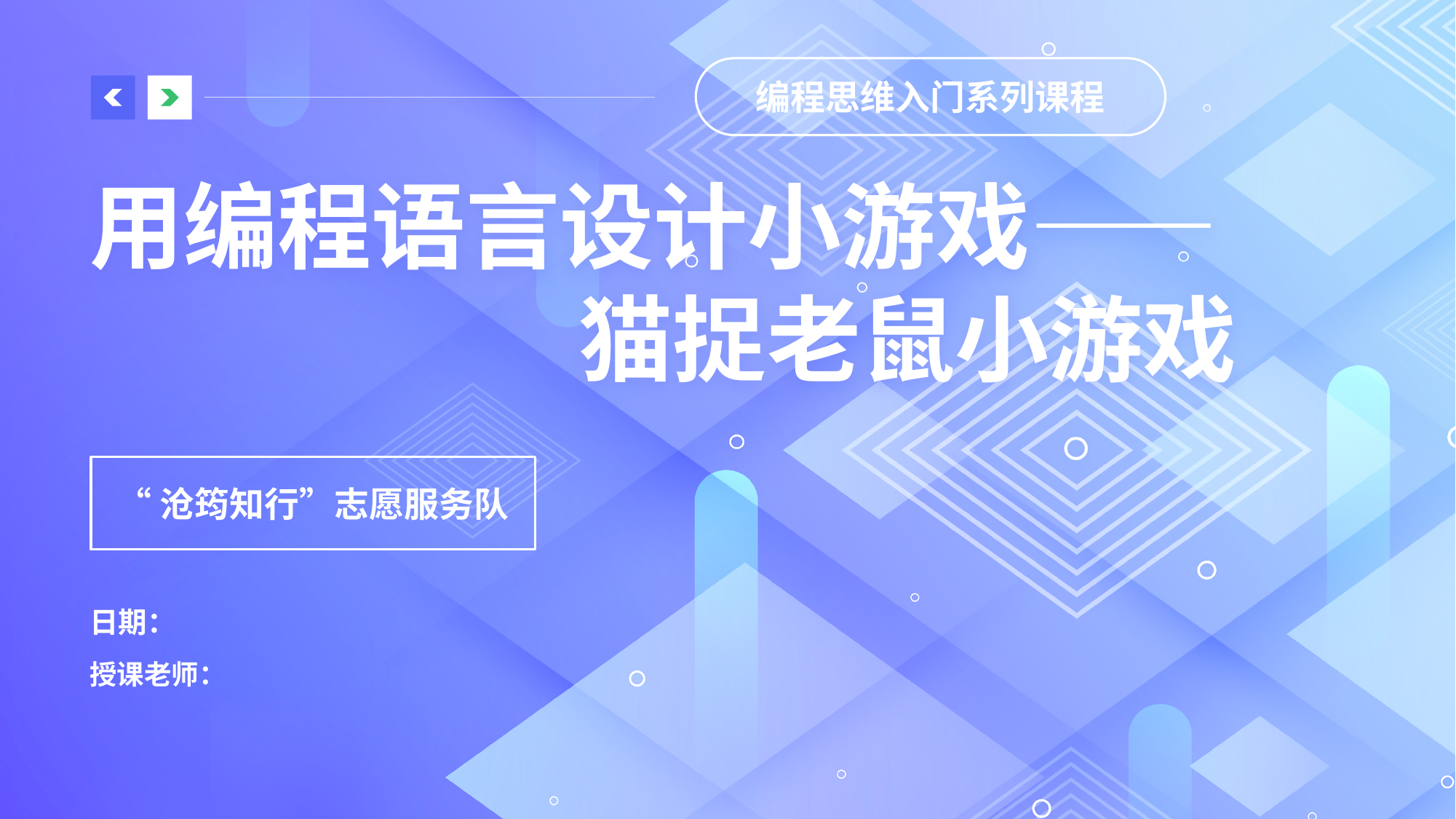

# 用编程语言设计小游戏—— 猫捉老鼠小游戏
编程思维入门系列课程
“沧筠知行”志愿服务队
日期：
授课老师：